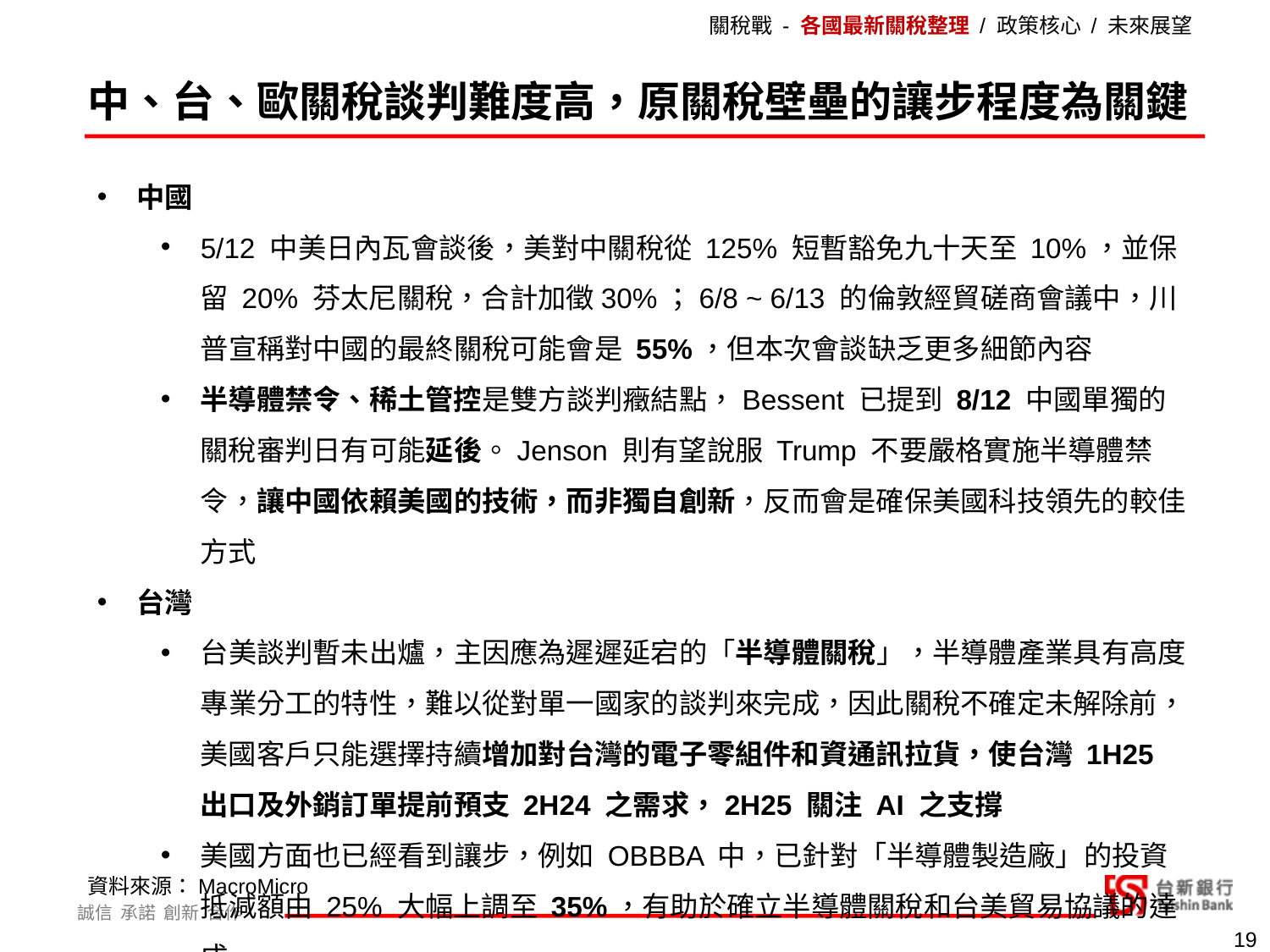

關稅戰 - 各國最新關稅整理 / 政策核心 / 未來展望
中、台、歐關稅談判難度高，原關稅壁壘的讓步程度為關鍵
中國
5/12 中美日內瓦會談後，美對中關稅從 125% 短暫豁免九十天至 10%，並保留 20% 芬太尼關稅，合計加徵30%；6/8 ~ 6/13 的倫敦經貿磋商會議中，川普宣稱對中國的最終關稅可能會是 55%，但本次會談缺乏更多細節內容
半導體禁令、稀土管控是雙方談判癥結點，Bessent 已提到 8/12 中國單獨的關稅審判日有可能延後。Jenson 則有望說服 Trump 不要嚴格實施半導體禁令，讓中國依賴美國的技術，而非獨自創新，反而會是確保美國科技領先的較佳方式
台灣
台美談判暫未出爐，主因應為遲遲延宕的「半導體關稅」，半導體產業具有高度專業分工的特性，難以從對單一國家的談判來完成，因此關稅不確定未解除前，美國客戶只能選擇持續增加對台灣的電子零組件和資通訊拉貨，使台灣 1H25 出口及外銷訂單提前預支 2H24 之需求，2H25 關注 AI 之支撐
美國方面也已經看到讓步，例如 OBBBA 中，已針對「半導體製造廠」的投資抵減額由 25% 大幅上調至 35%，有助於確立半導體關稅和台美貿易協議的達成

資料來源：MacroMicro
19